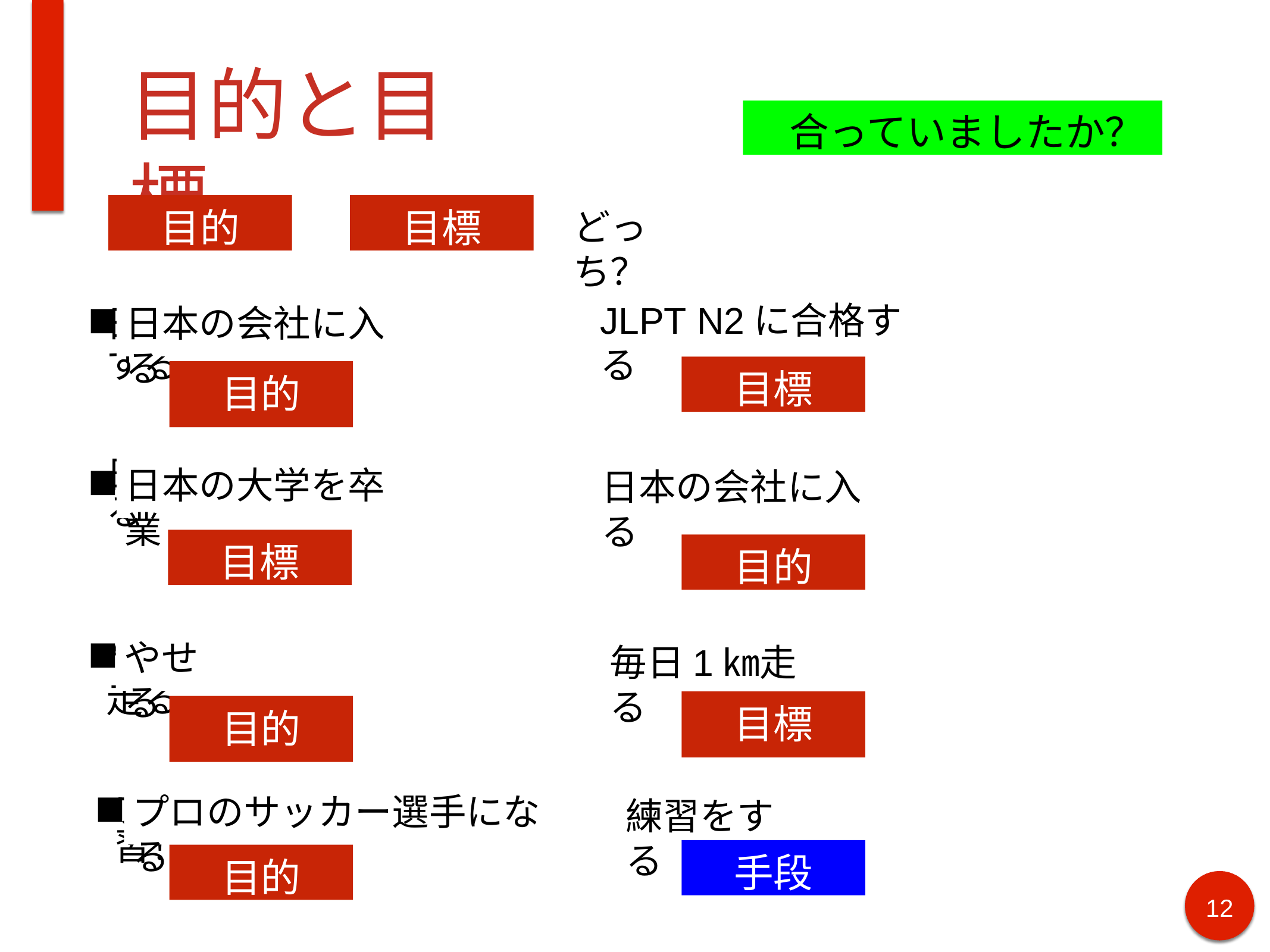

# 目的と目標
合っていましたか？
目的
目標
どっち？

JLPT N2に合格する
日本の会社に入る
日本の会社に入るために、JLPT N2に合格する
目標

目的

日本の大学を卒業して、日本の会社に入る
日本の大学を卒業
日本の会社に入る
目標
目的

やせる
毎日1㎞走る
やせるために、毎日1㎞走る

目標
目的

プロのサッカー選手になる
練習をする
プロのサッカー選手になるには、練習！練習！
手段
目的
12